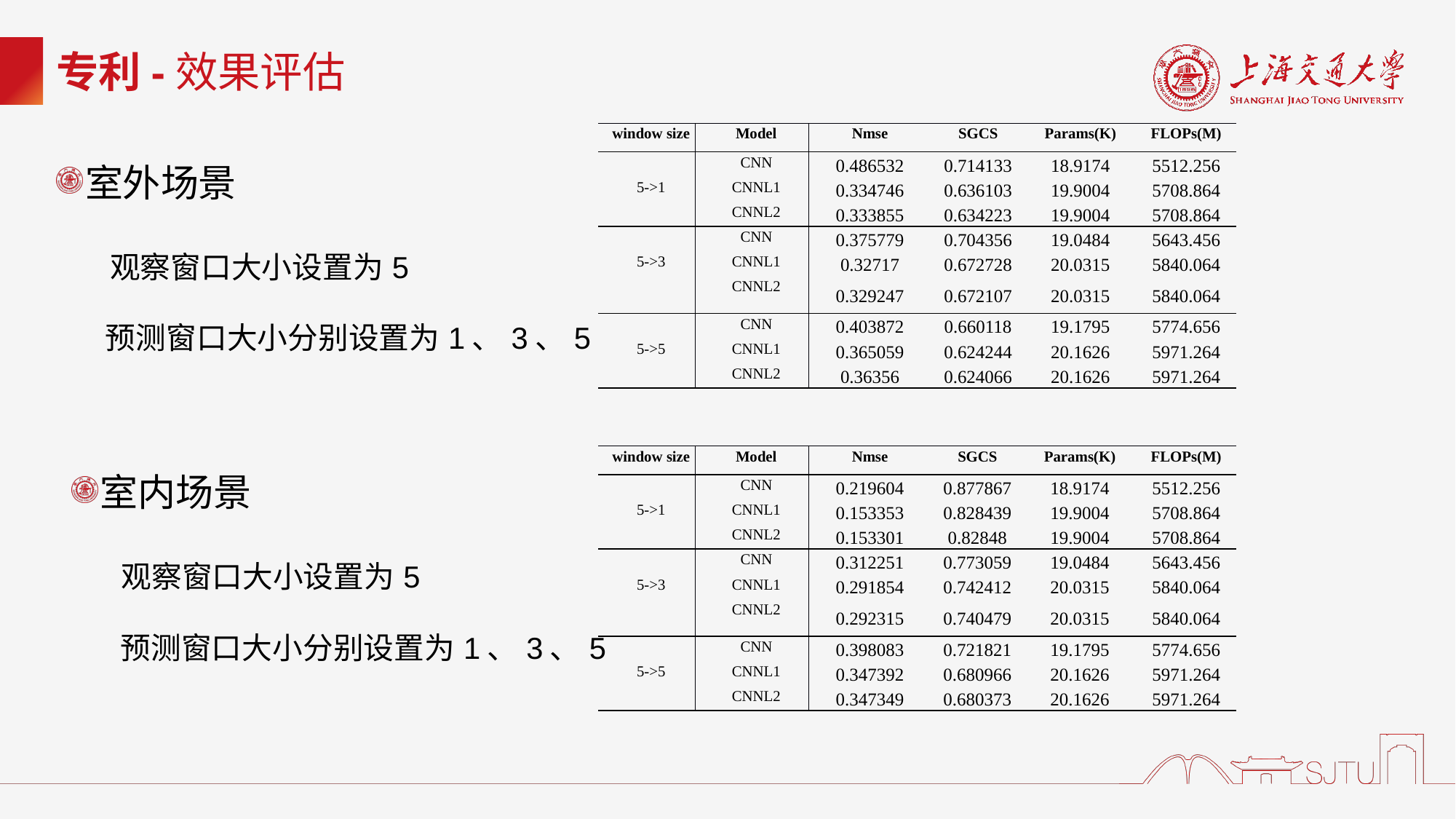

# 专利-效果评估
| window size | Model | Nmse | SGCS | Params(K) | FLOPs(M) |
| --- | --- | --- | --- | --- | --- |
|  | CNN | 0.486532 | 0.714133 | 18.9174 | 5512.256 |
| 5->1 | CNNL1 | 0.334746 | 0.636103 | 19.9004 | 5708.864 |
|  | CNNL2 | 0.333855 | 0.634223 | 19.9004 | 5708.864 |
|  | CNN | 0.375779 | 0.704356 | 19.0484 | 5643.456 |
| 5->3 | CNNL1 | 0.32717 | 0.672728 | 20.0315 | 5840.064 |
|  | CNNL2 | 0.329247 | 0.672107 | 20.0315 | 5840.064 |
|  | CNN | 0.403872 | 0.660118 | 19.1795 | 5774.656 |
| 5->5 | CNNL1 | 0.365059 | 0.624244 | 20.1626 | 5971.264 |
|  | CNNL2 | 0.36356 | 0.624066 | 20.1626 | 5971.264 |
室外场景
     观察窗口大小设置为5
      预测窗口大小分别设置为1、3、5
室内场景
     观察窗口大小设置为5
      预测窗口大小分别设置为1、3、5
| window size | Model | Nmse | SGCS | Params(K) | FLOPs(M) |
| --- | --- | --- | --- | --- | --- |
|  | CNN | 0.219604 | 0.877867 | 18.9174 | 5512.256 |
| 5->1 | CNNL1 | 0.153353 | 0.828439 | 19.9004 | 5708.864 |
|  | CNNL2 | 0.153301 | 0.82848 | 19.9004 | 5708.864 |
|  | CNN | 0.312251 | 0.773059 | 19.0484 | 5643.456 |
| 5->3 | CNNL1 | 0.291854 | 0.742412 | 20.0315 | 5840.064 |
|  | CNNL2 | 0.292315 | 0.740479 | 20.0315 | 5840.064 |
|  | CNN | 0.398083 | 0.721821 | 19.1795 | 5774.656 |
| 5->5 | CNNL1 | 0.347392 | 0.680966 | 20.1626 | 5971.264 |
|  | CNNL2 | 0.347349 | 0.680373 | 20.1626 | 5971.264 |